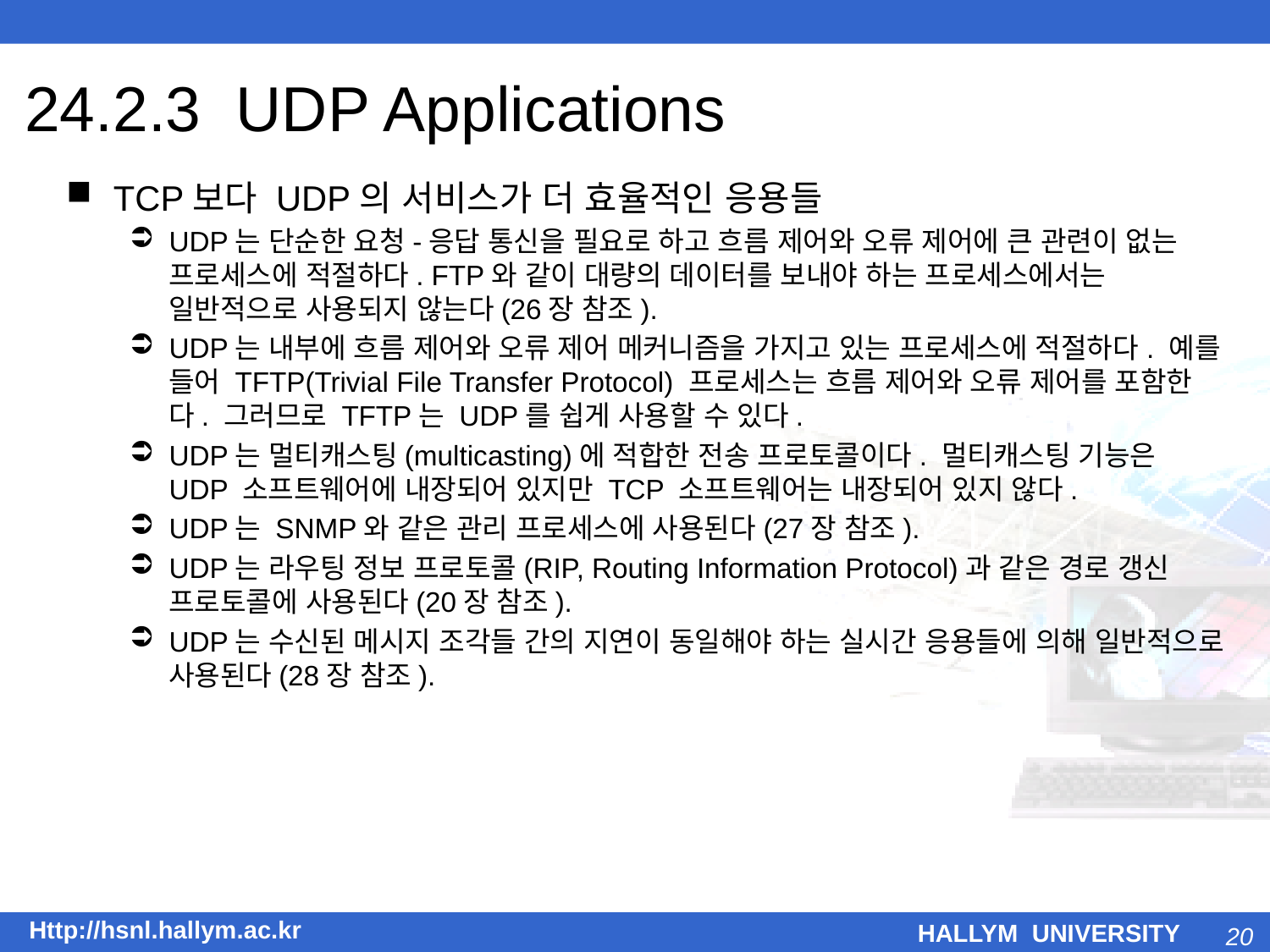

# 24.2.3  UDP Applications
TCP보다 UDP의 서비스가 더 효율적인 응용들
UDP는 단순한 요청-응답 통신을 필요로 하고 흐름 제어와 오류 제어에 큰 관련이 없는 프로세스에 적절하다. FTP와 같이 대량의 데이터를 보내야 하는 프로세스에서는 일반적으로 사용되지 않는다(26장 참조).
UDP는 내부에 흐름 제어와 오류 제어 메커니즘을 가지고 있는 프로세스에 적절하다. 예를 들어 TFTP(Trivial File Transfer Protocol) 프로세스는 흐름 제어와 오류 제어를 포함한다. 그러므로 TFTP는 UDP를 쉽게 사용할 수 있다.
UDP는 멀티캐스팅(multicasting)에 적합한 전송 프로토콜이다. 멀티캐스팅 기능은 UDP 소프트웨어에 내장되어 있지만 TCP 소프트웨어는 내장되어 있지 않다.
UDP는 SNMP와 같은 관리 프로세스에 사용된다(27장 참조).
UDP는 라우팅 정보 프로토콜(RIP, Routing Information Protocol)과 같은 경로 갱신 프로토콜에 사용된다(20장 참조).
UDP는 수신된 메시지 조각들 간의 지연이 동일해야 하는 실시간 응용들에 의해 일반적으로 사용된다(28장 참조).
20